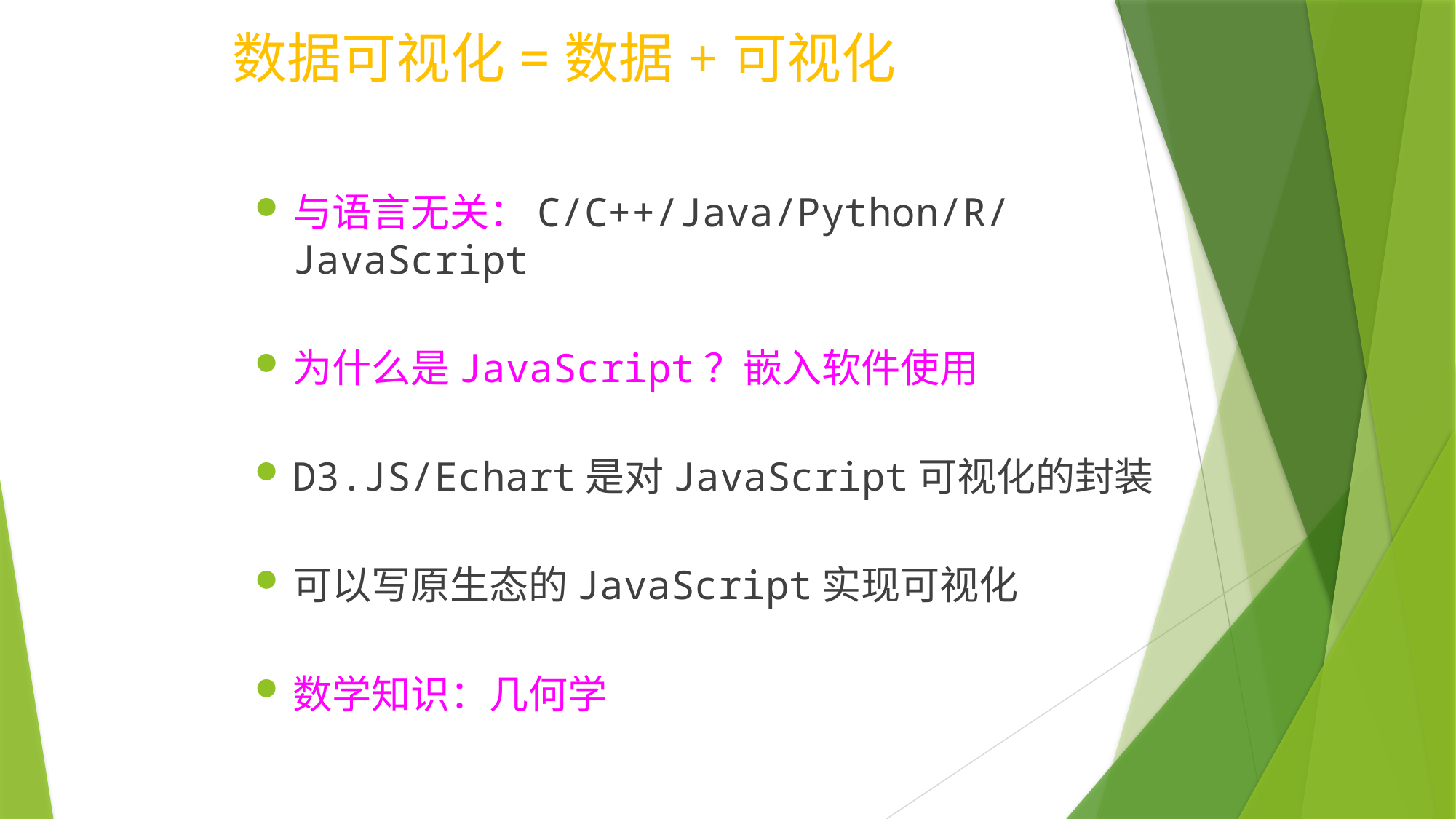

# 数据可视化=数据+可视化
与语言无关：C/C++/Java/Python/R/JavaScript
为什么是JavaScript？嵌入软件使用
D3.JS/Echart是对JavaScript可视化的封装
可以写原生态的JavaScript实现可视化
数学知识：几何学